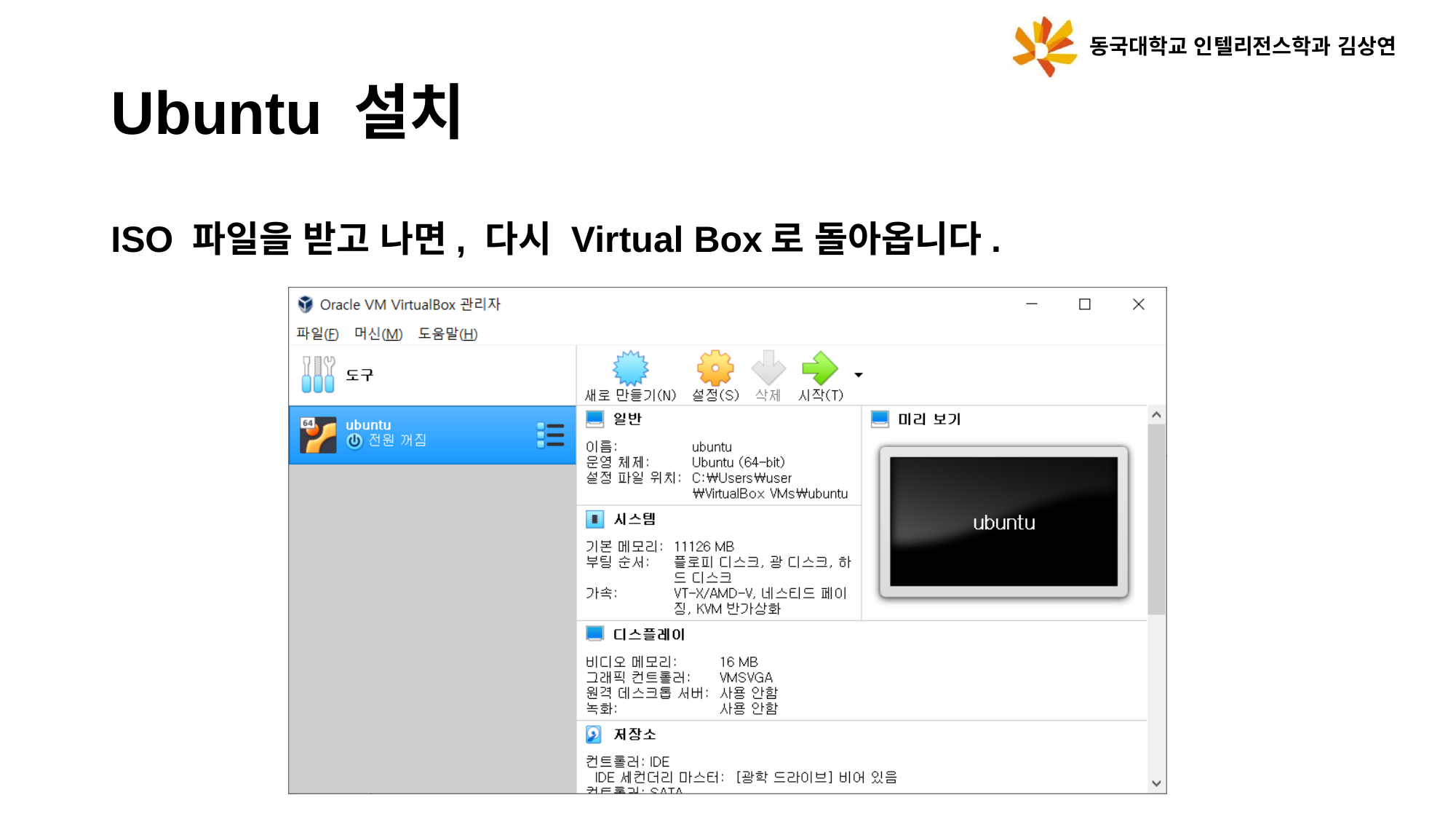

동국대학교 인텔리전스학과 김상연
Ubuntu 설치
ISO 파일을 받고 나면, 다시 Virtual Box로 돌아옵니다.